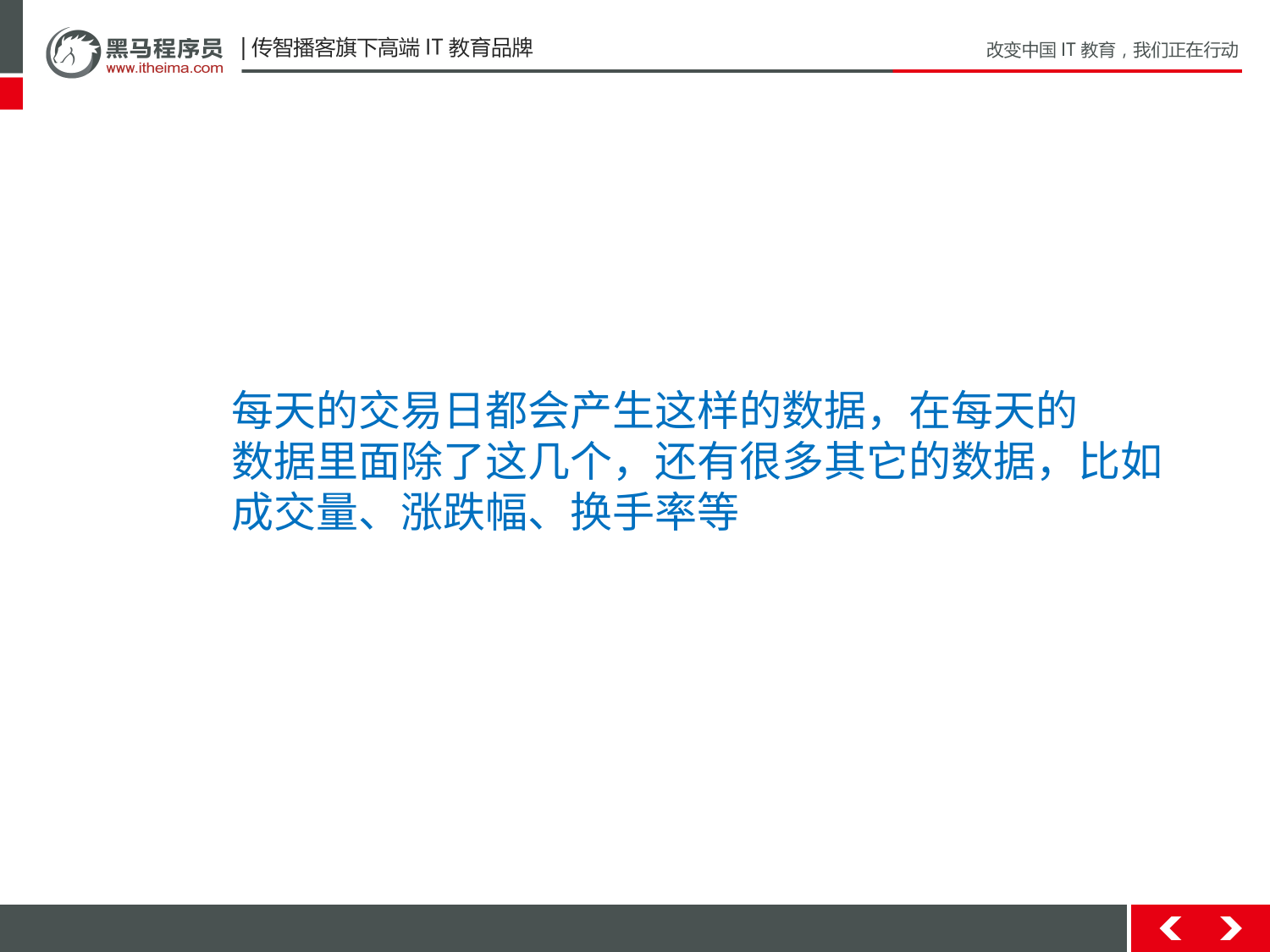

每天的交易日都会产生这样的数据，在每天的
数据里面除了这几个，还有很多其它的数据，比如
成交量、涨跌幅、换手率等